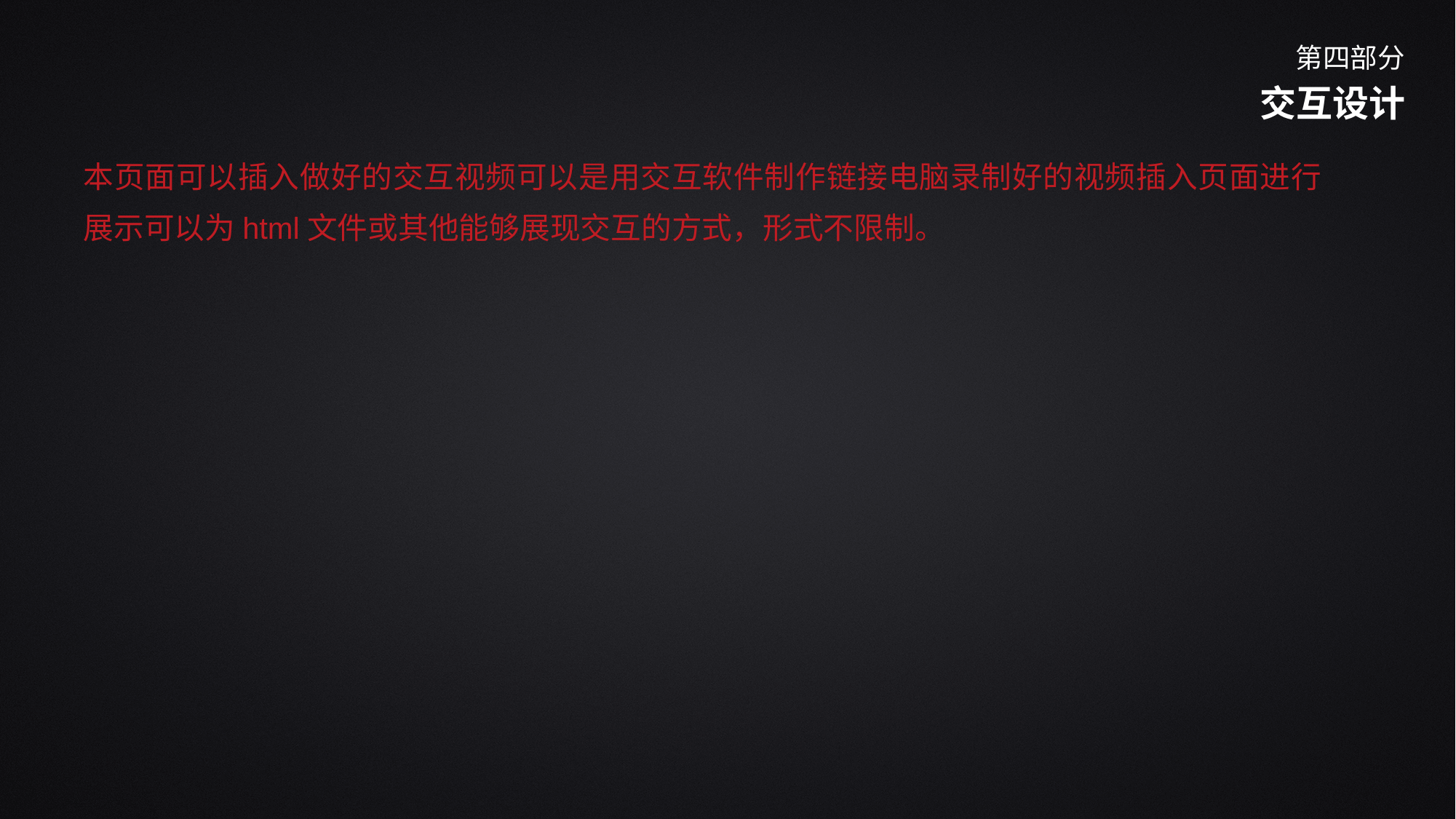

第四部分
交互设计
本页面可以插入做好的交互视频可以是用交互软件制作链接电脑录制好的视频插入页面进行展示可以为html文件或其他能够展现交互的方式，形式不限制。